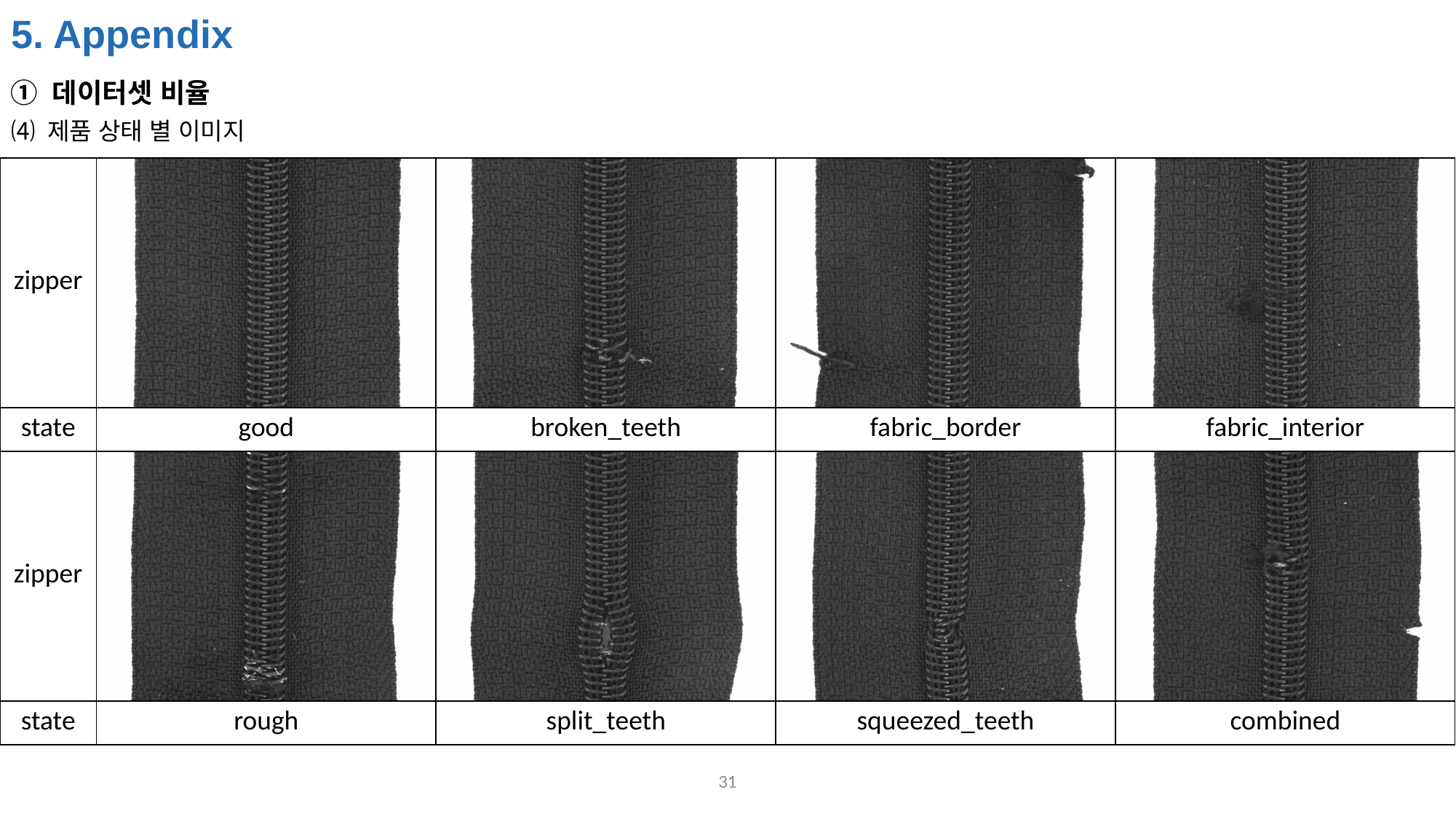

# 5. Appendix
① 데이터셋 비율
⑷ 제품 상태 별 이미지
| zipper |  |  |  |  |
| --- | --- | --- | --- | --- |
| state | good | broken\_teeth | fabric\_border | fabric\_interior |
| zipper |  |  |  |  |
| --- | --- | --- | --- | --- |
| state | rough | split\_teeth | squeezed\_teeth | combined |
31